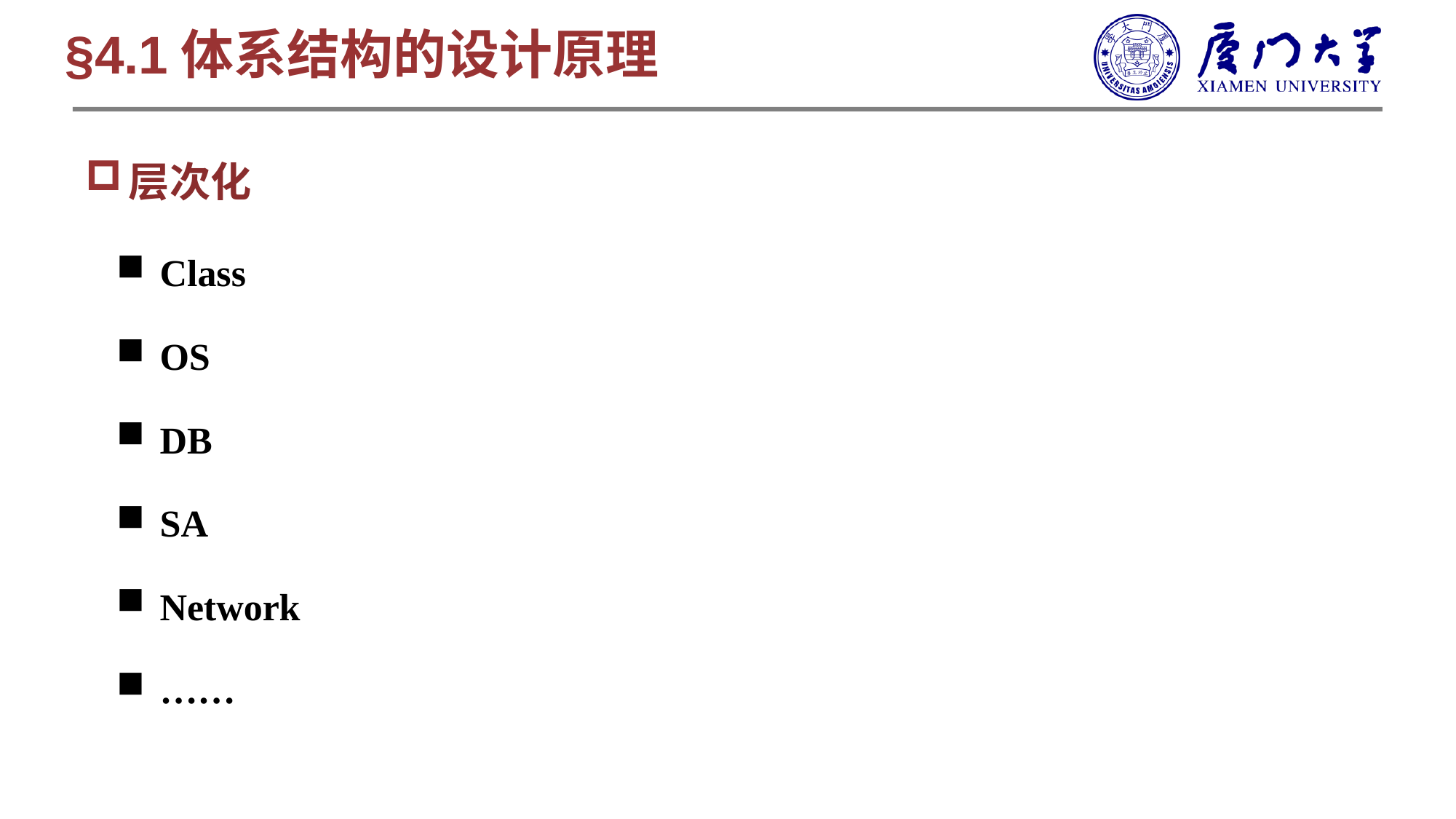

§4.1体系结构的设计原理
层次化
Class
OS
DB
SA
Network
……